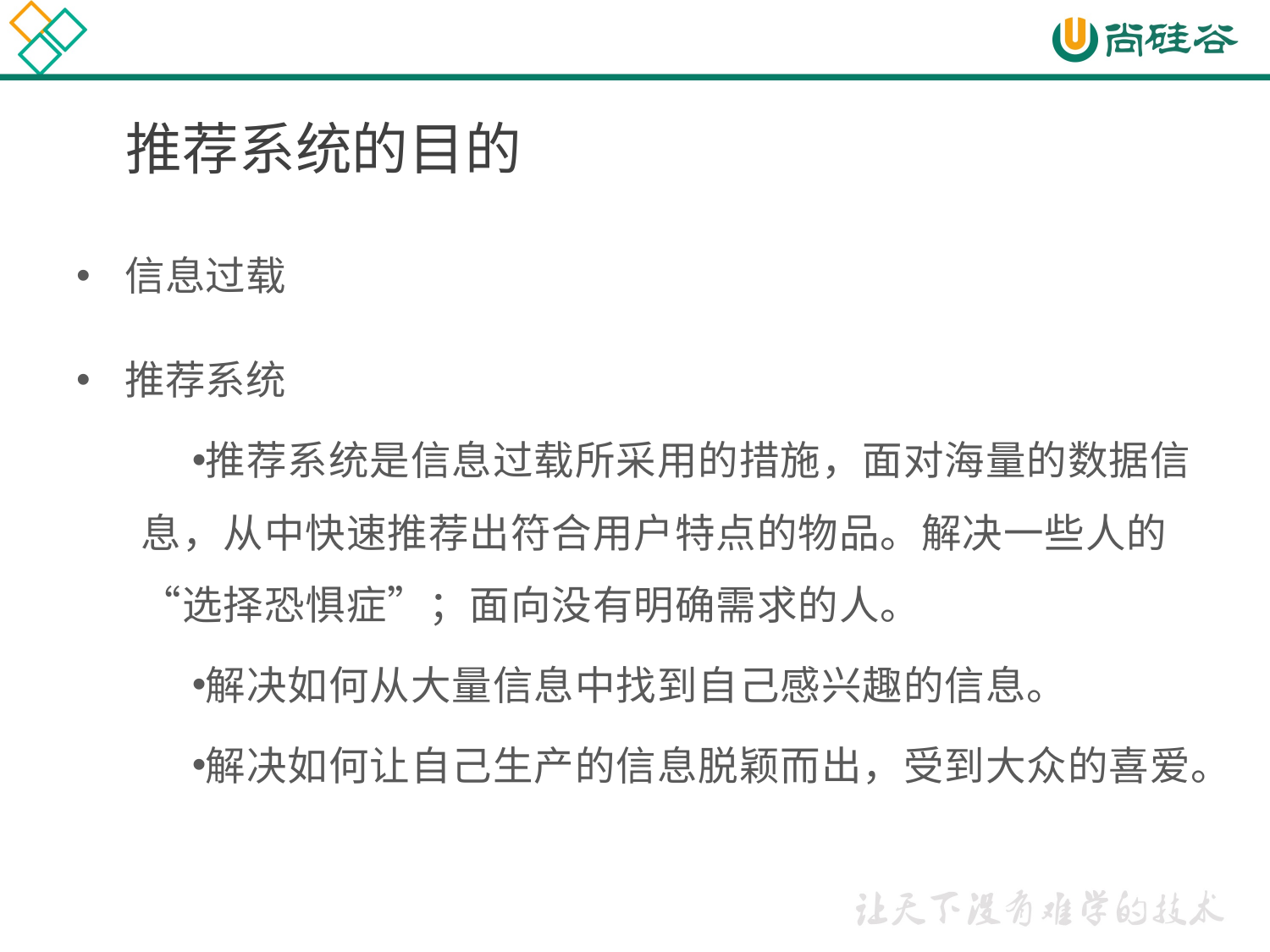

# 推荐系统的目的
信息过载
推荐系统
推荐系统是信息过载所采用的措施，面对海量的数据信息，从中快速推荐出符合用户特点的物品。解决一些人的“选择恐惧症”；面向没有明确需求的人。
解决如何从大量信息中找到自己感兴趣的信息。
解决如何让自己生产的信息脱颖而出，受到大众的喜爱。